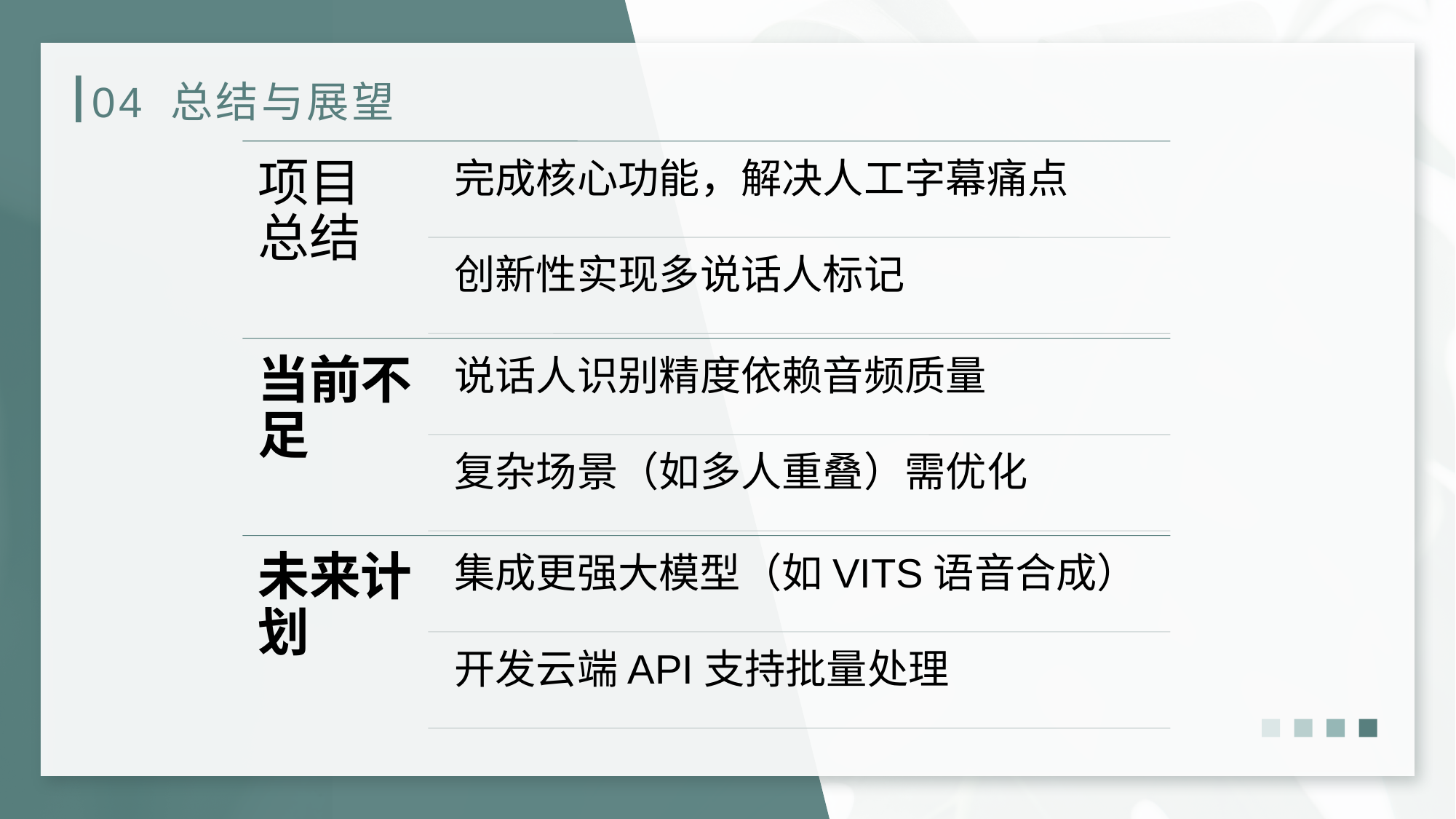

# 04 总结与展望
项目 总结
完成核心功能，解决人工字幕痛点
创新性实现多说话人标记
当前不足
说话人识别精度依赖音频质量
复杂场景（如多人重叠）需优化
未来计划
集成更强大模型（如VITS语音合成）
开发云端API支持批量处理